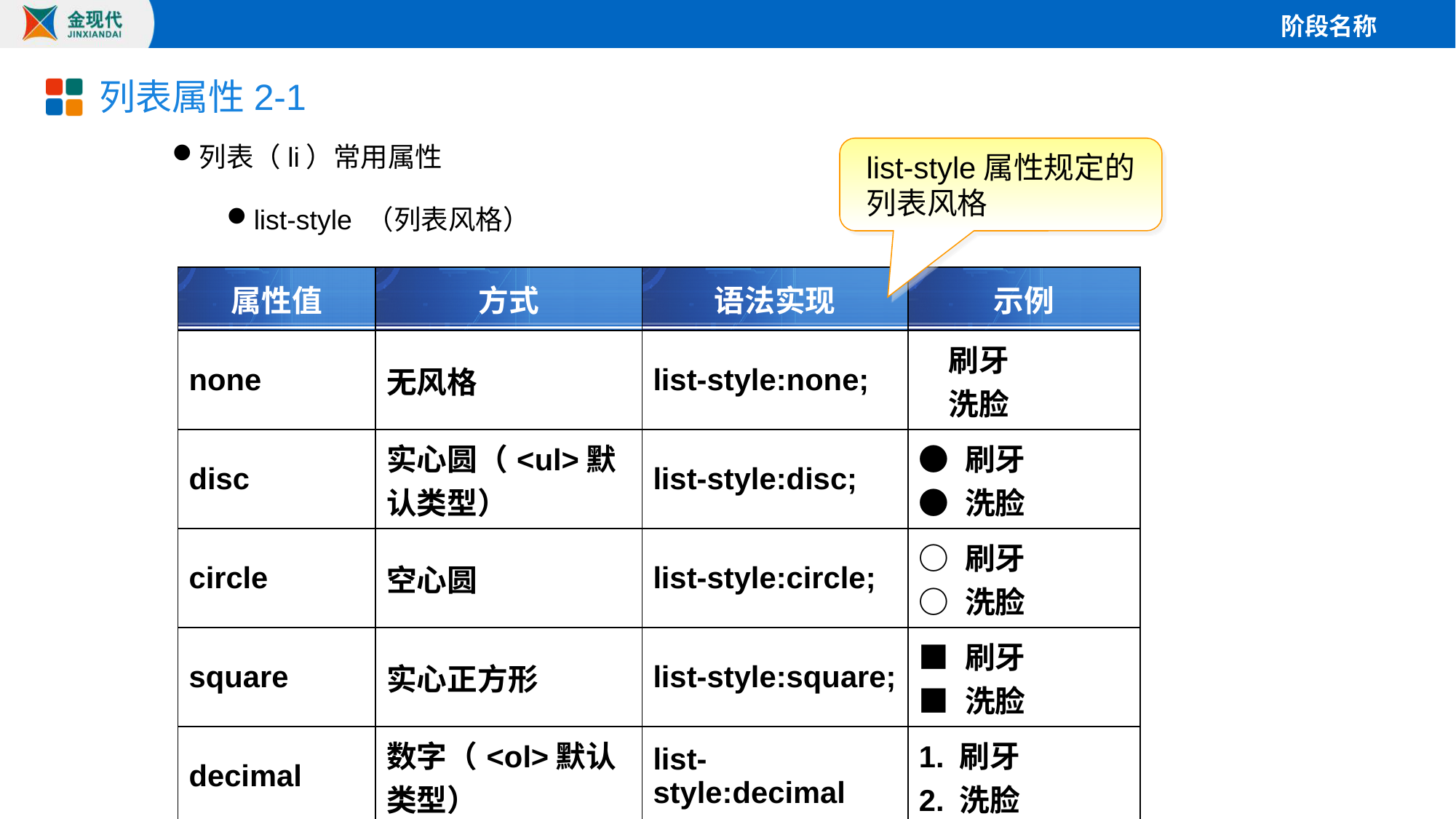

# 列表属性2-1
列表（li）常用属性
list-style （列表风格）

list-style属性规定的列表风格
| 属性值 | 方式 | 语法实现 | 示例 |
| --- | --- | --- | --- |
| none | 无风格 | list-style:none; | 刷牙 洗脸 |
| disc | 实心圆（<ul>默认类型） | list-style:disc; | ● 刷牙 ● 洗脸 |
| circle | 空心圆 | list-style:circle; | ○ 刷牙 ○ 洗脸 |
| square | 实心正方形 | list-style:square; | ■ 刷牙 ■ 洗脸 |
| decimal | 数字（<ol>默认类型） | list-style:decimal | 1. 刷牙 2. 洗脸 |